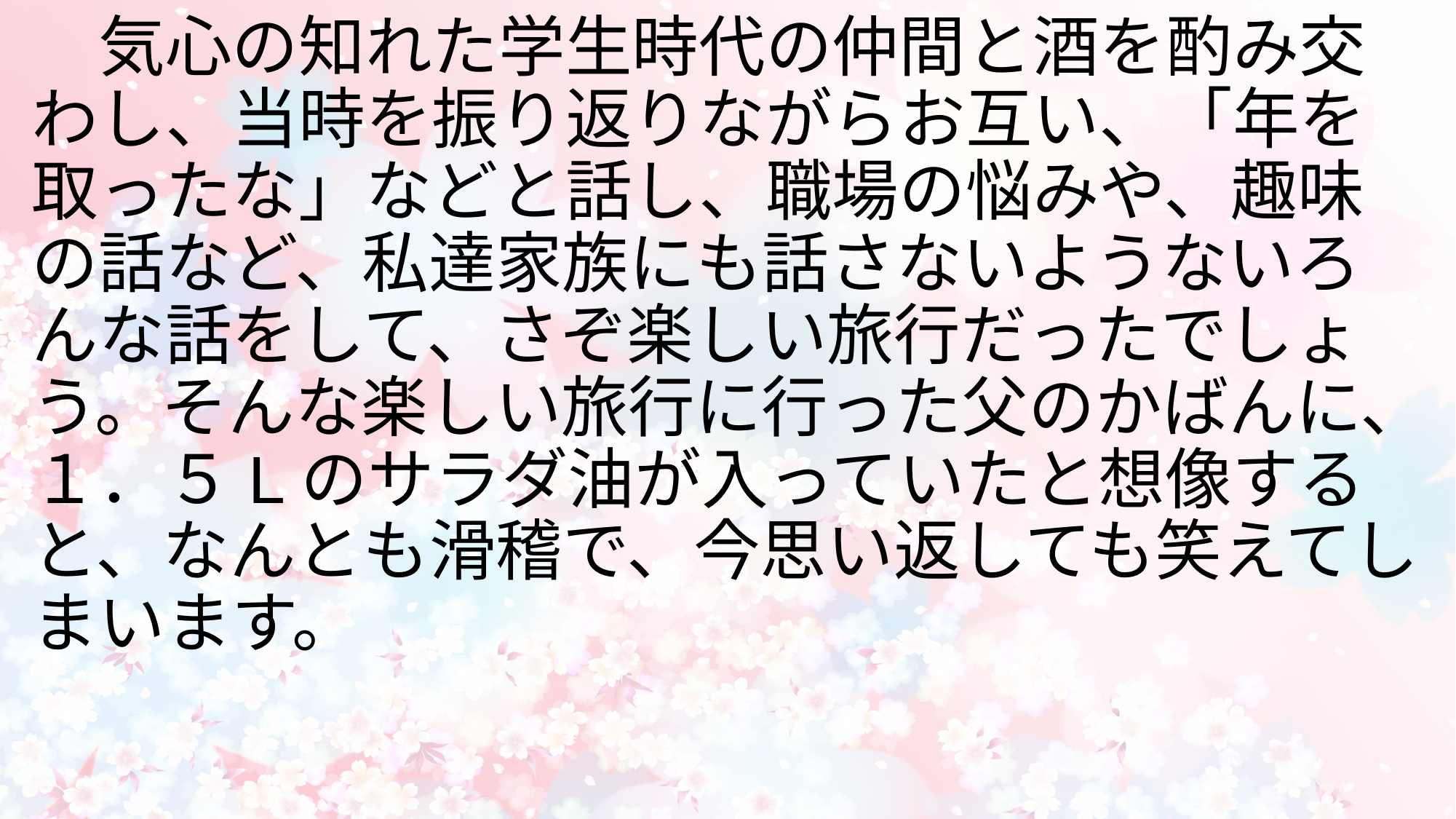

気心の知れた学生時代の仲間と酒を酌み交わし、当時を振り返りながらお互い、「年を取ったな」などと話し、職場の悩みや、趣味の話など、私達家族にも話さないようないろんな話をして、さぞ楽しい旅行だったでしょう。そんな楽しい旅行に行った父のかばんに、１．５Lのサラダ油が入っていたと想像すると、なんとも滑稽で、今思い返しても笑えてしまいます。